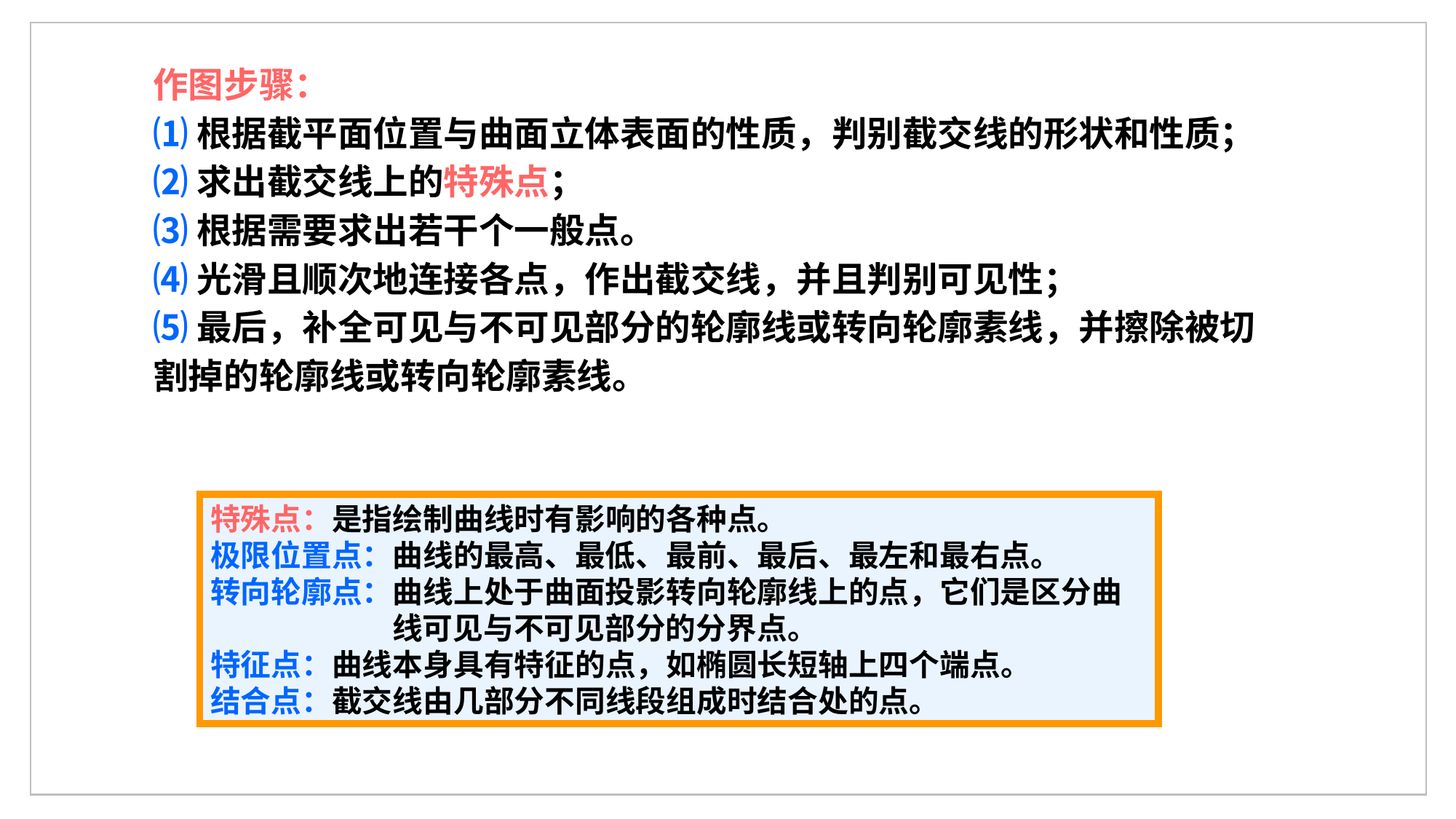

作图步骤：
⑴ 根据截平面位置与曲面立体表面的性质，判别截交线的形状和性质；
⑵ 求出截交线上的特殊点；
⑶ 根据需要求出若干个一般点。
⑷ 光滑且顺次地连接各点，作出截交线，并且判别可见性；
⑸ 最后，补全可见与不可见部分的轮廓线或转向轮廓素线，并擦除被切割掉的轮廓线或转向轮廓素线。
特殊点：是指绘制曲线时有影响的各种点。
极限位置点：曲线的最高、最低、最前、最后、最左和最右点。
转向轮廓点：曲线上处于曲面投影转向轮廓线上的点，它们是区分曲线可见与不可见部分的分界点。
特征点：曲线本身具有特征的点，如椭圆长短轴上四个端点。
结合点：截交线由几部分不同线段组成时结合处的点。